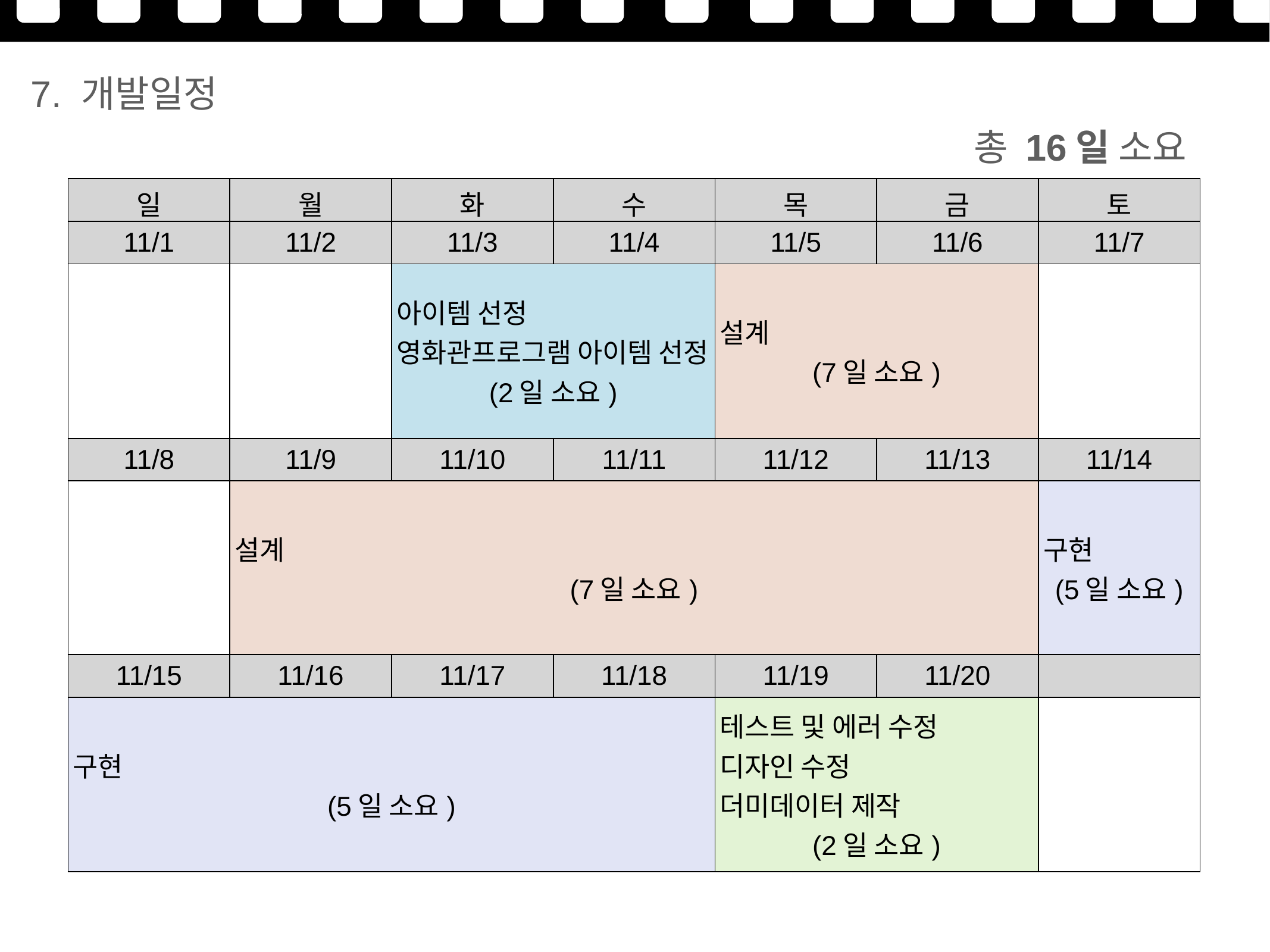

7. 개발일정
총 16일 소요
| 일 | 월 | 화 | 수 | 목 | 금 | 토 |
| --- | --- | --- | --- | --- | --- | --- |
| 11/1 | 11/2 | 11/3 | 11/4 | 11/5 | 11/6 | 11/7 |
|  |  | 아이템 선정 영화관프로그램 아이템 선정 (2일 소요) |  | 설계 (7일 소요) |  |  |
| 11/8 | 11/9 | 11/10 | 11/11 | 11/12 | 11/13 | 11/14 |
|  | 설계 (7일 소요) |  |  |  |  | 구현 (5일 소요) |
| 11/15 | 11/16 | 11/17 | 11/18 | 11/19 | 11/20 |  |
| 구현 (5일 소요) |  |  |  | 테스트 및 에러 수정 디자인 수정 더미데이터 제작 (2일 소요) |  |  |